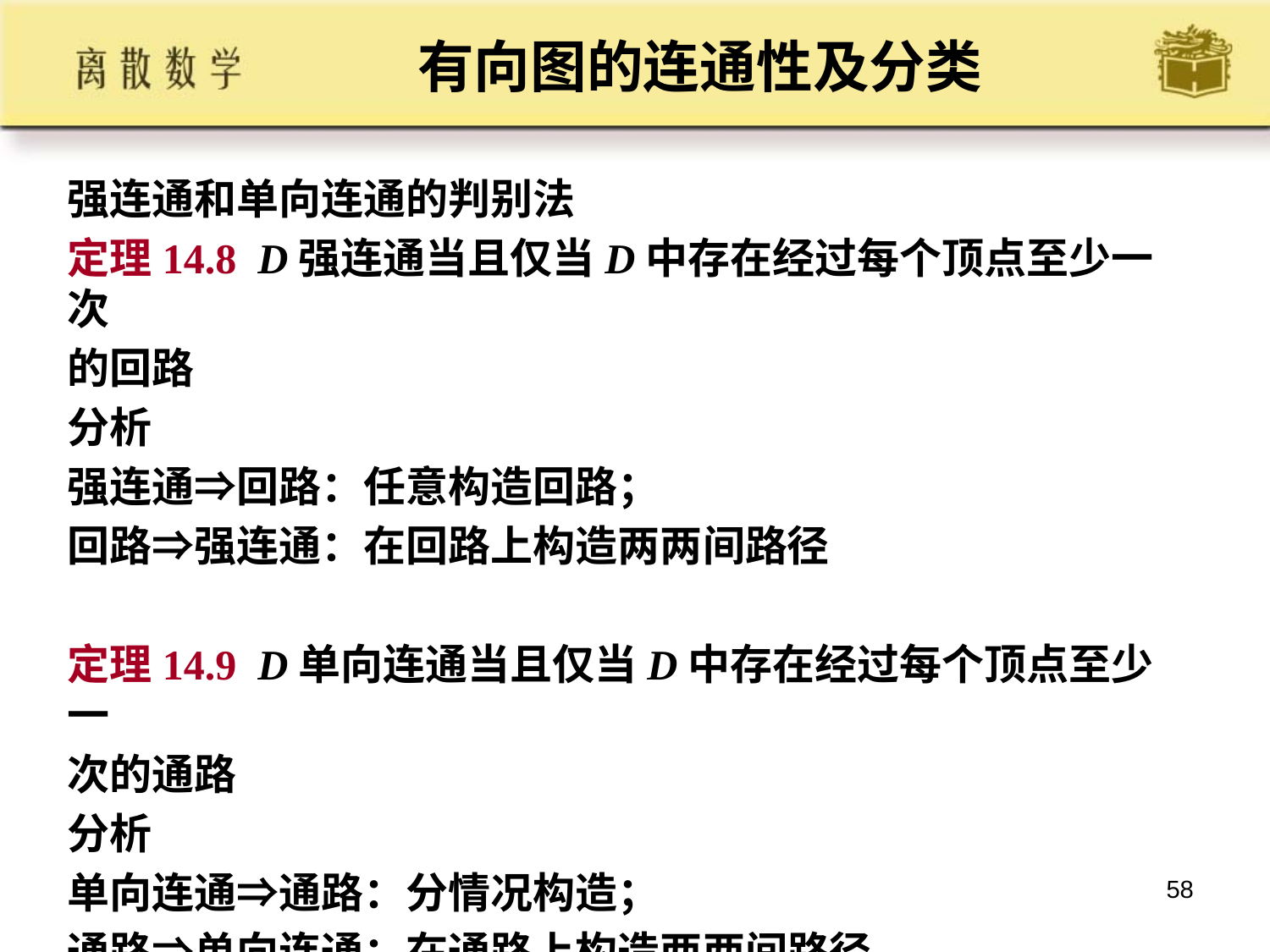

# 有向图的连通性及分类
强连通和单向连通的判别法
定理14.8  D强连通当且仅当D中存在经过每个顶点至少一次
的回路
分析
强连通⇒回路：任意构造回路；
回路⇒强连通：在回路上构造两两间路径

定理14.9  D单向连通当且仅当D中存在经过每个顶点至少一
次的通路
分析
单向连通⇒通路：分情况构造；
通路⇒单向连通：在通路上构造两两间路径

58